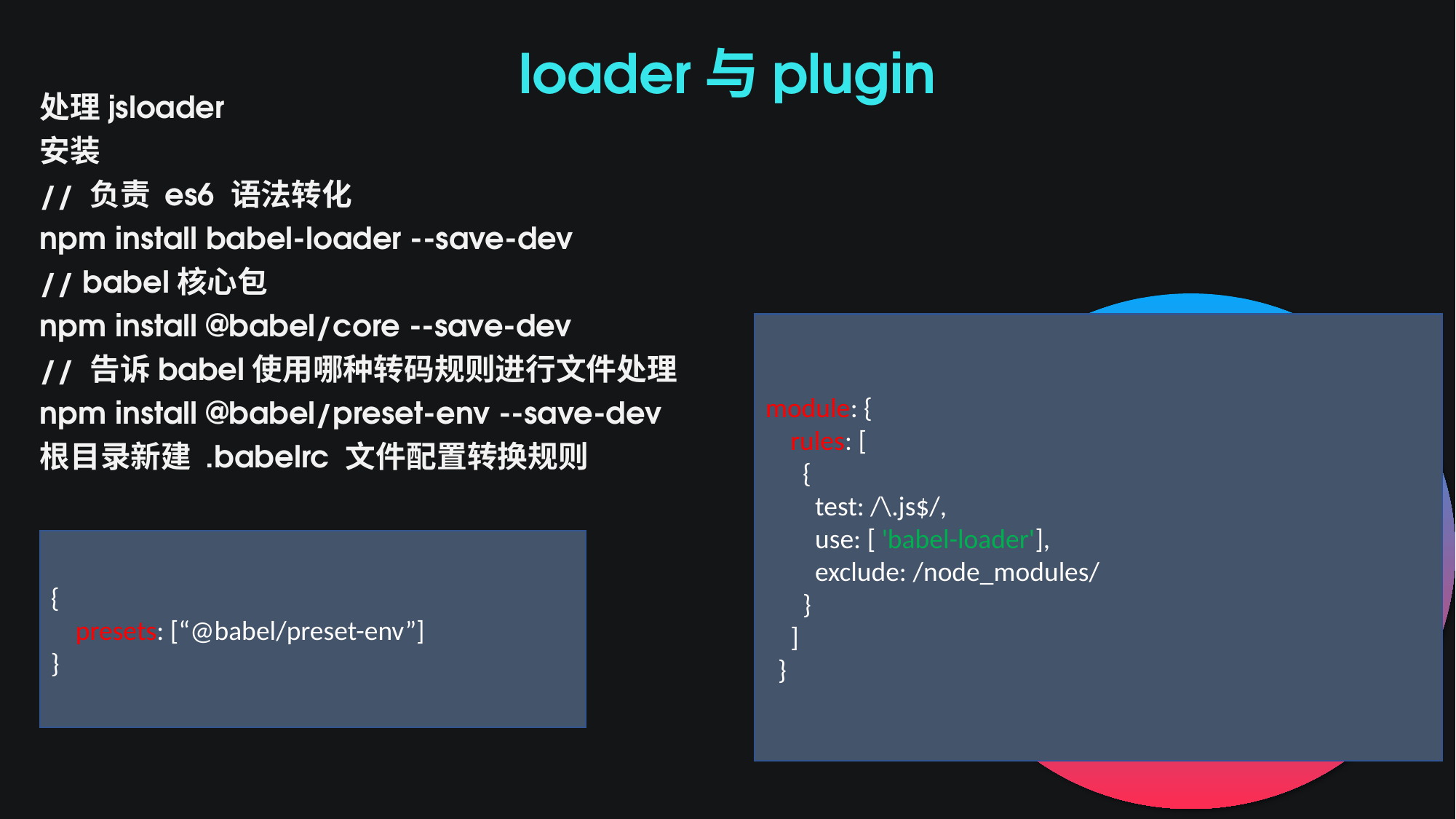

loader与plugin

处理jsloader
安装
// 负责 es6 语法转化
npm install babel-loader --save-dev
// babel核心包
npm install @babel/core --save-dev
// 告诉babel使用哪种转码规则进行文件处理
npm install @babel/preset-env --save-dev
根目录新建 .babelrc 文件配置转换规则

module: {
    rules: [
      {
        test: /\.js$/,
        use: [ 'babel-loader'],
        exclude: /node_modules/
      }
    ]
  }
{
    presets: [“@babel/preset-env”]
}